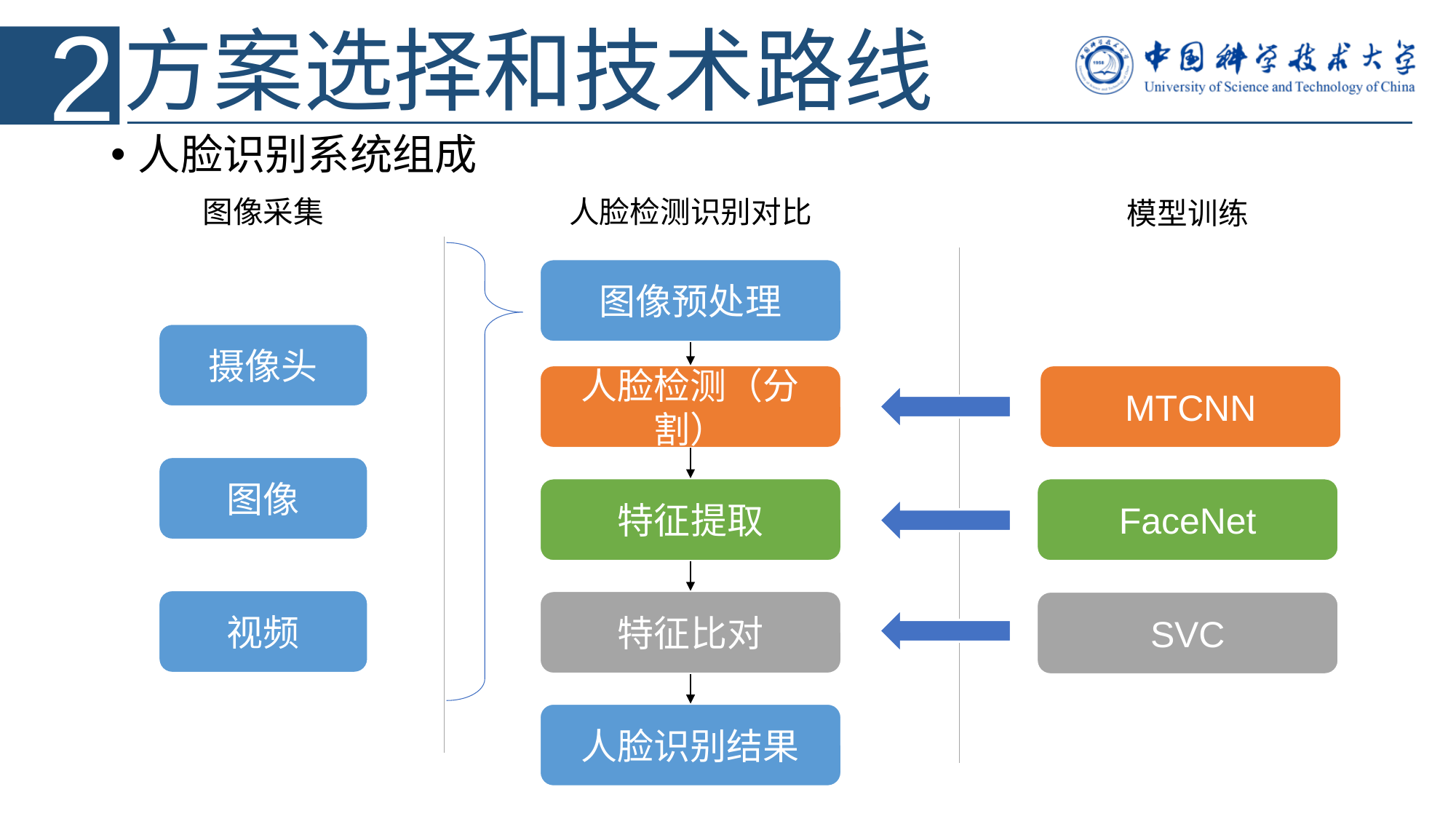

2
# 方案选择和技术路线
人脸识别系统组成

图像采集
人脸检测识别对比
模型训练

图像预处理
摄像头
MTCNN
人脸检测（分割）

图像
FaceNet
特征提取

视频
特征比对
SVC

人脸识别结果